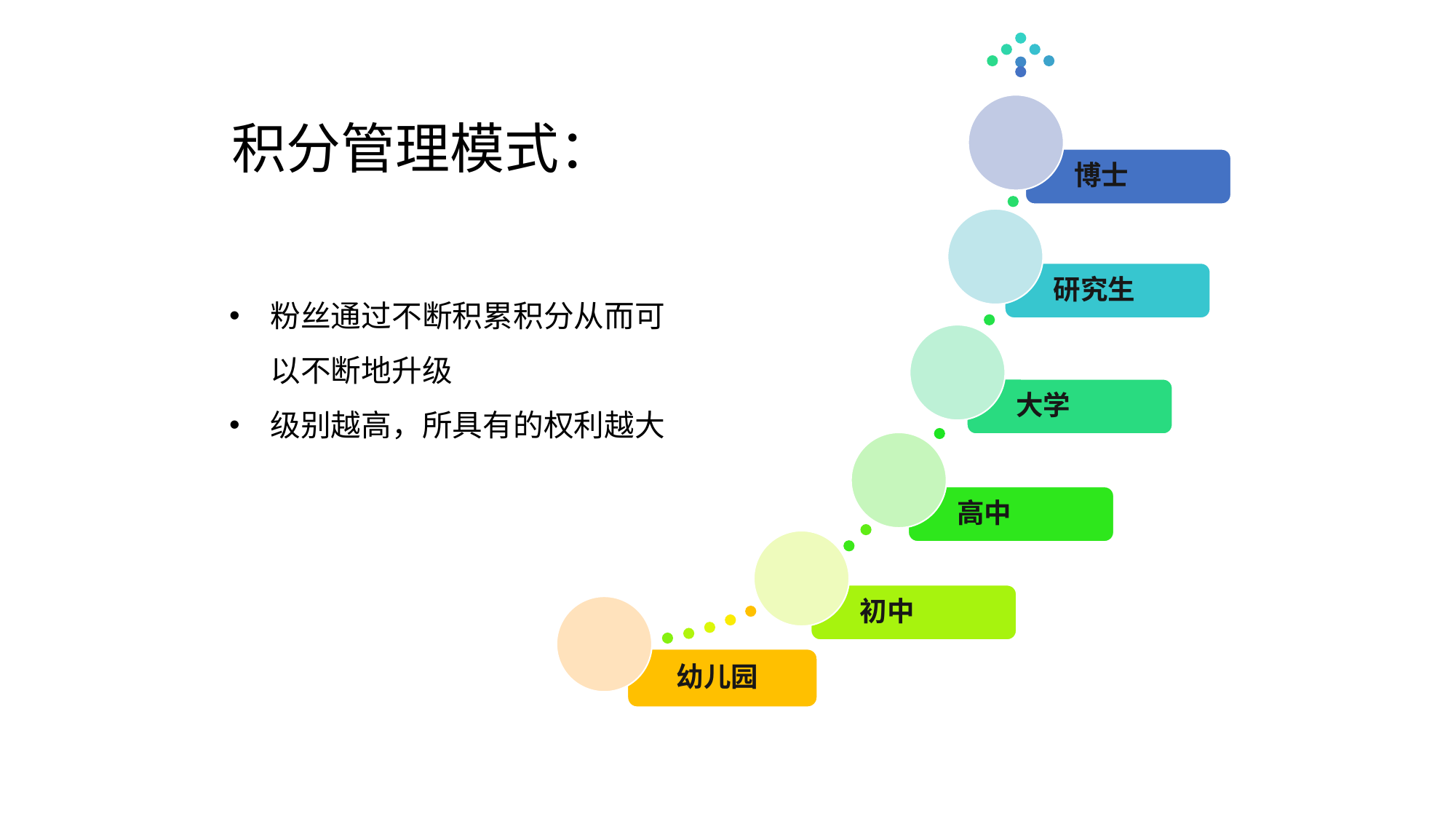

幼儿园
初中
高中
大学
研究生
博士
积分管理模式：

粉丝通过不断积累积分从而可以不断地升级
级别越高，所具有的权利越大